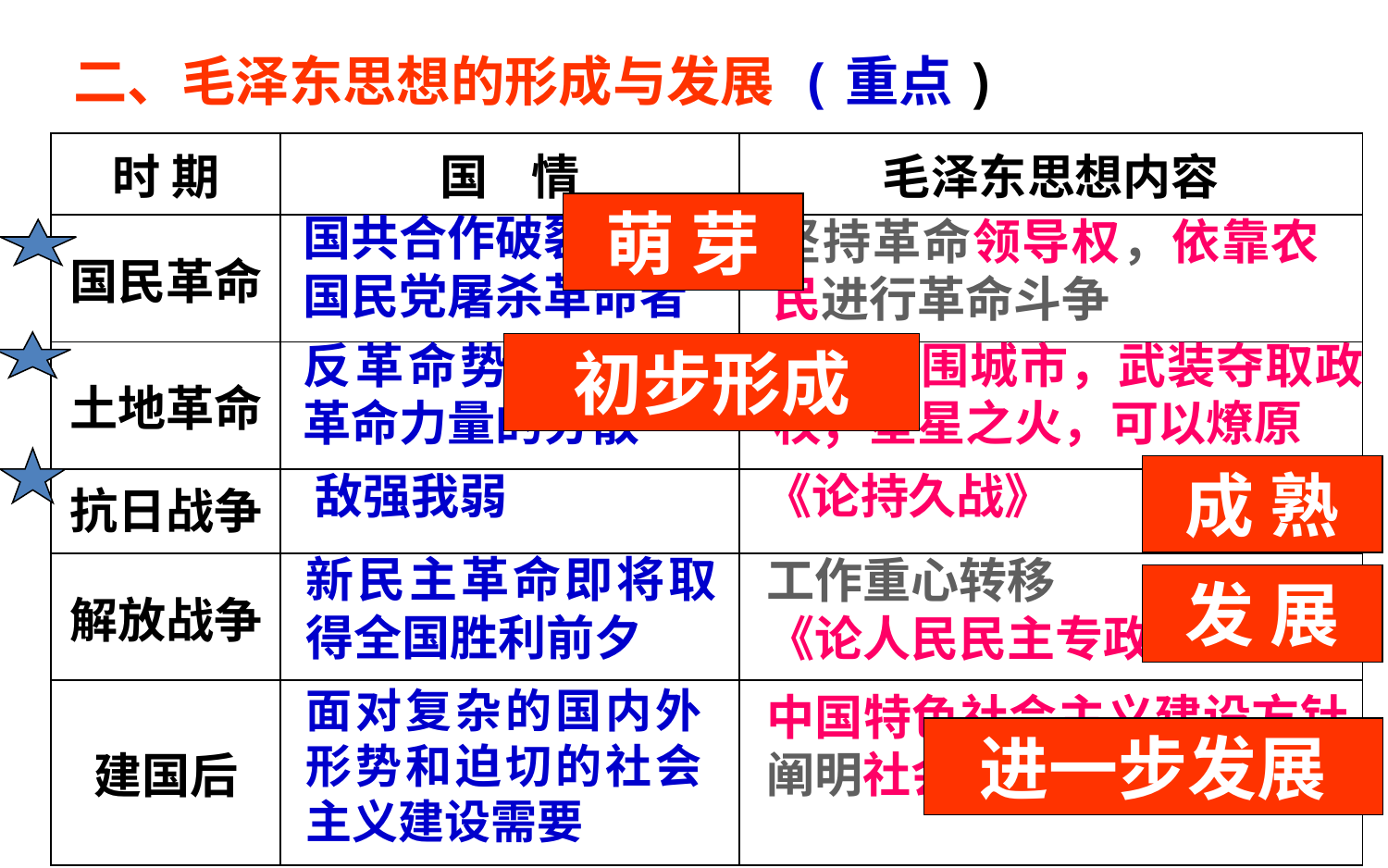

二、毛泽东思想的形成与发展 (重点)
| 时 期 | 国 情 | 毛泽东思想内容 |
| --- | --- | --- |
| 国民革命 |  |  |
| 土地革命 |  |  |
| 抗日战争 |  |  |
| 解放战争 |  |  |
| 建国后 |  |  |
萌 芽
国共合作破裂
国民党屠杀革命者
坚持革命领导权，依靠农民进行革命斗争

反革命势力强大与革命力量的分散
农村包围城市，武装夺取政权；星星之火，可以燎原

初步形成

成 熟
敌强我弱
《论持久战》
新民主革命即将取得全国胜利前夕
工作重心转移
《论人民民主专政》
发 展
面对复杂的国内外形势和迫切的社会主义建设需要
中国特色社会主义建设方针阐明社会主义主要矛盾问题
进一步发展